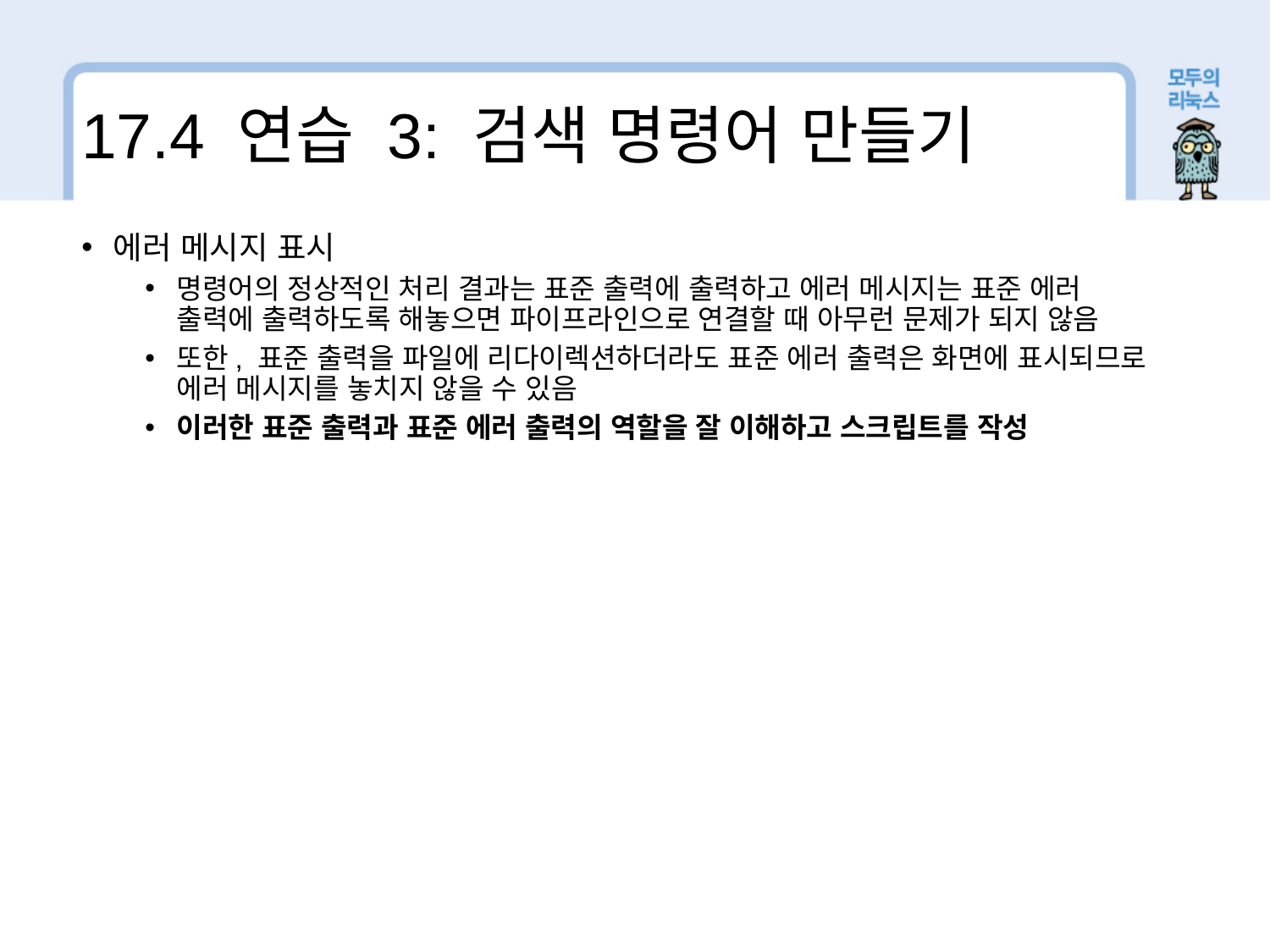

17.4 연습 3: 검색 명령어 만들기
에러 메시지 표시
명령어의 정상적인 처리 결과는 표준 출력에 출력하고 에러 메시지는 표준 에러 출력에 출력하도록 해놓으면 파이프라인으로 연결할 때 아무런 문제가 되지 않음
또한, 표준 출력을 파일에 리다이렉션하더라도 표준 에러 출력은 화면에 표시되므로 에러 메시지를 놓치지 않을 수 있음
이러한 표준 출력과 표준 에러 출력의 역할을 잘 이해하고 스크립트를 작성